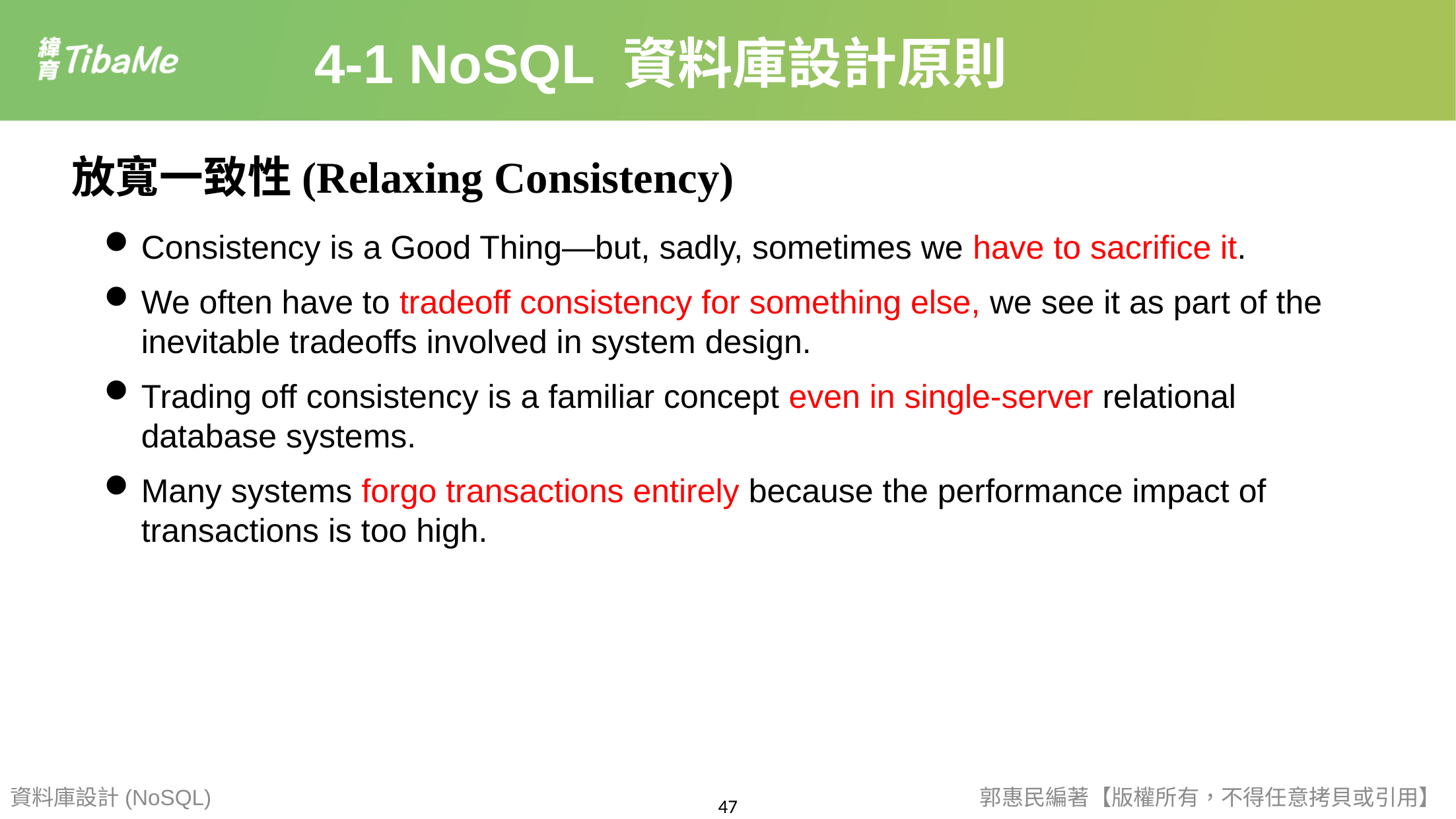

4-1 NoSQL 資料庫設計原則
放寬一致性(Relaxing Consistency)

Consistency is a Good Thing—but, sadly, sometimes we have to sacrifice it.
We often have to tradeoff consistency for something else, we see it as part of the inevitable tradeoffs involved in system design.
Trading off consistency is a familiar concept even in single-server relational database systems.
Many systems forgo transactions entirely because the performance impact of transactions is too high.

資料庫設計(NoSQL)
郭惠民編著【版權所有，不得任意拷貝或引用】